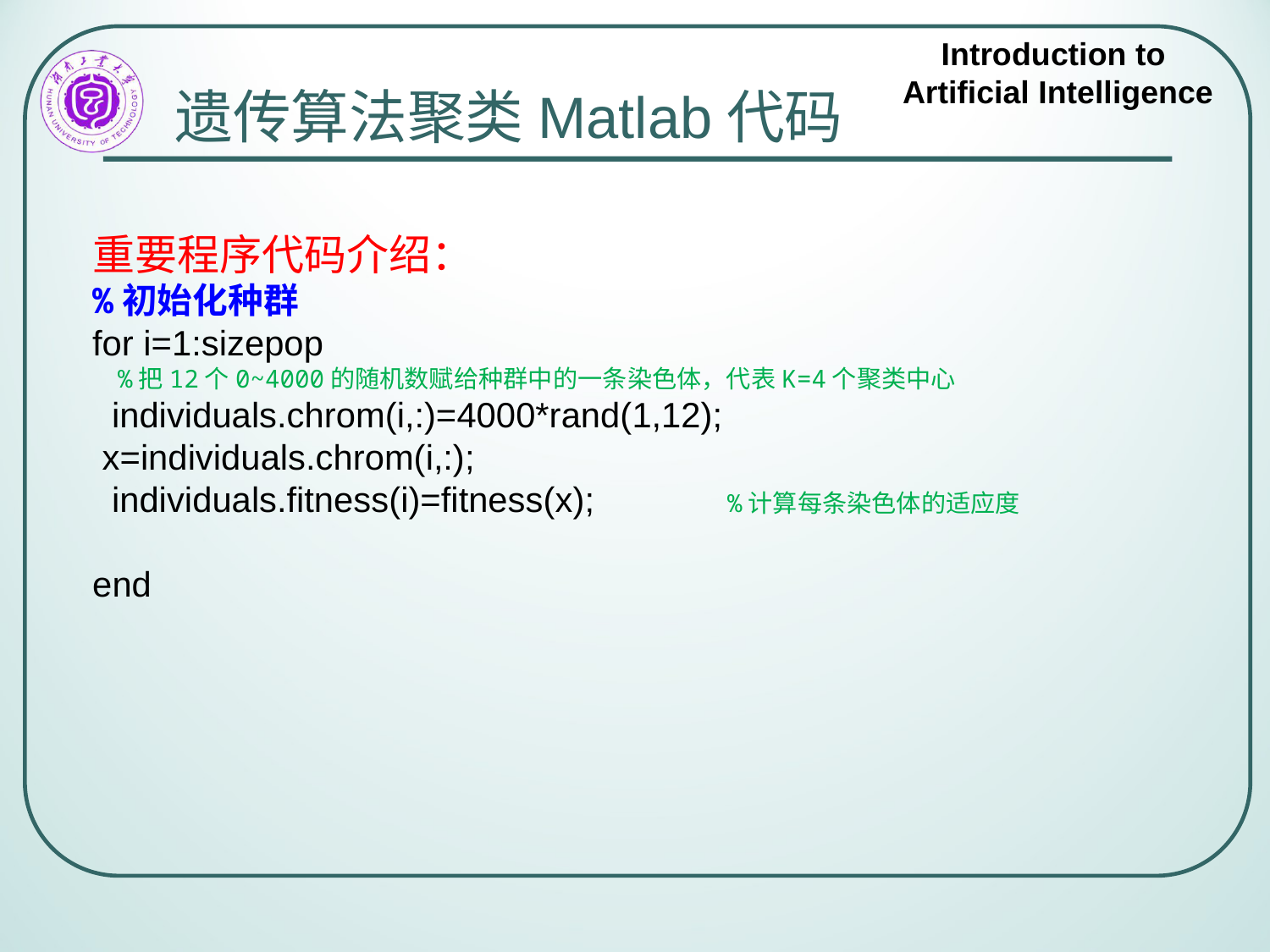

# 遗传算法聚类Matlab代码
重要程序代码介绍：
%初始化种群
for i=1:sizepop
  %把12个0~4000的随机数赋给种群中的一条染色体，代表K=4个聚类中心
  individuals.chrom(i,:)=4000*rand(1,12);
 x=individuals.chrom(i,:);
  individuals.fitness(i)=fitness(x); 	%计算每条染色体的适应度

end